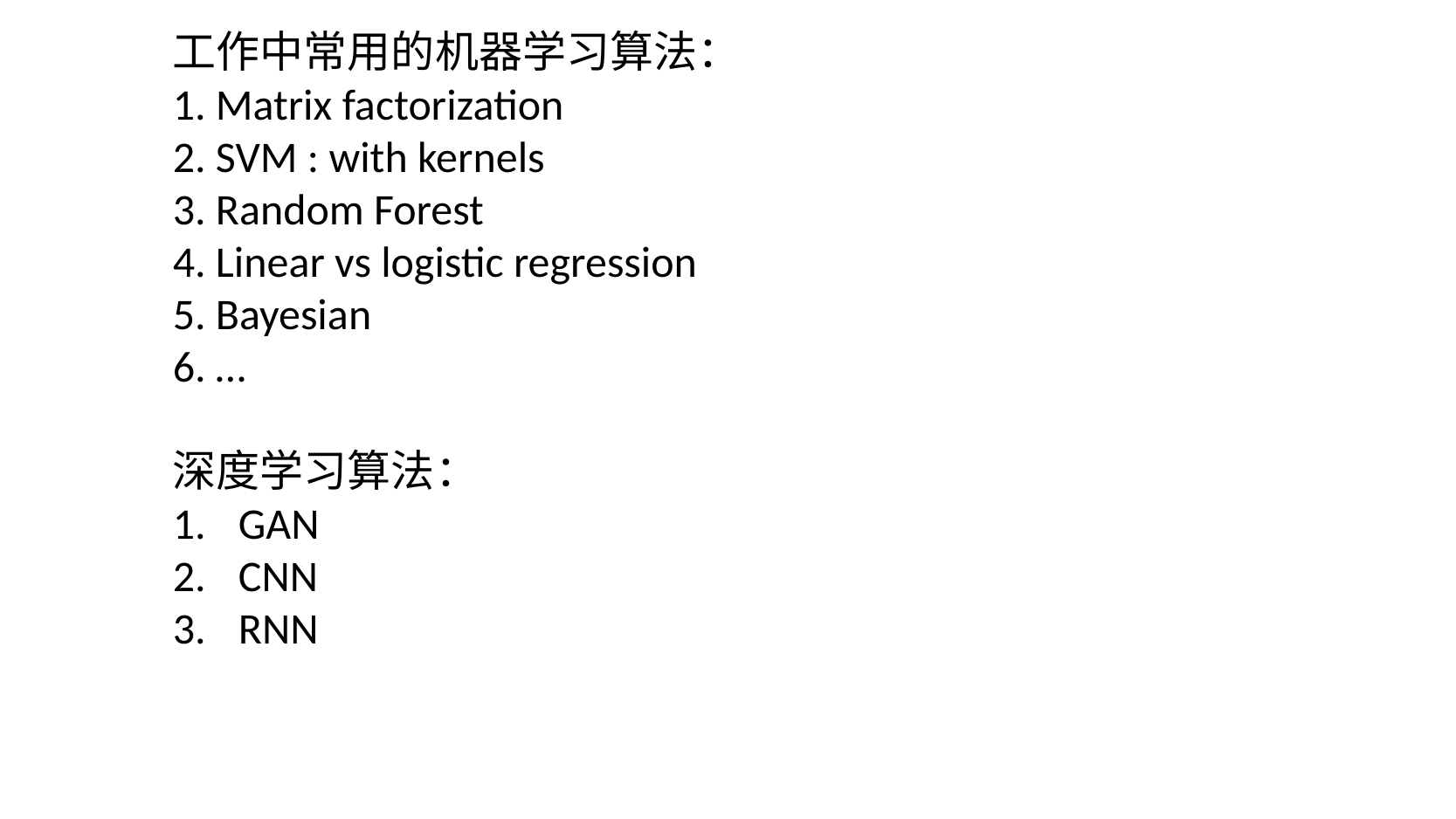

工作中常用的机器学习算法：
1. Matrix factorization
2. SVM : with kernels
3. Random Forest
4. Linear vs logistic regression
5. Bayesian
6. …

深度学习算法：
GAN
CNN
RNN